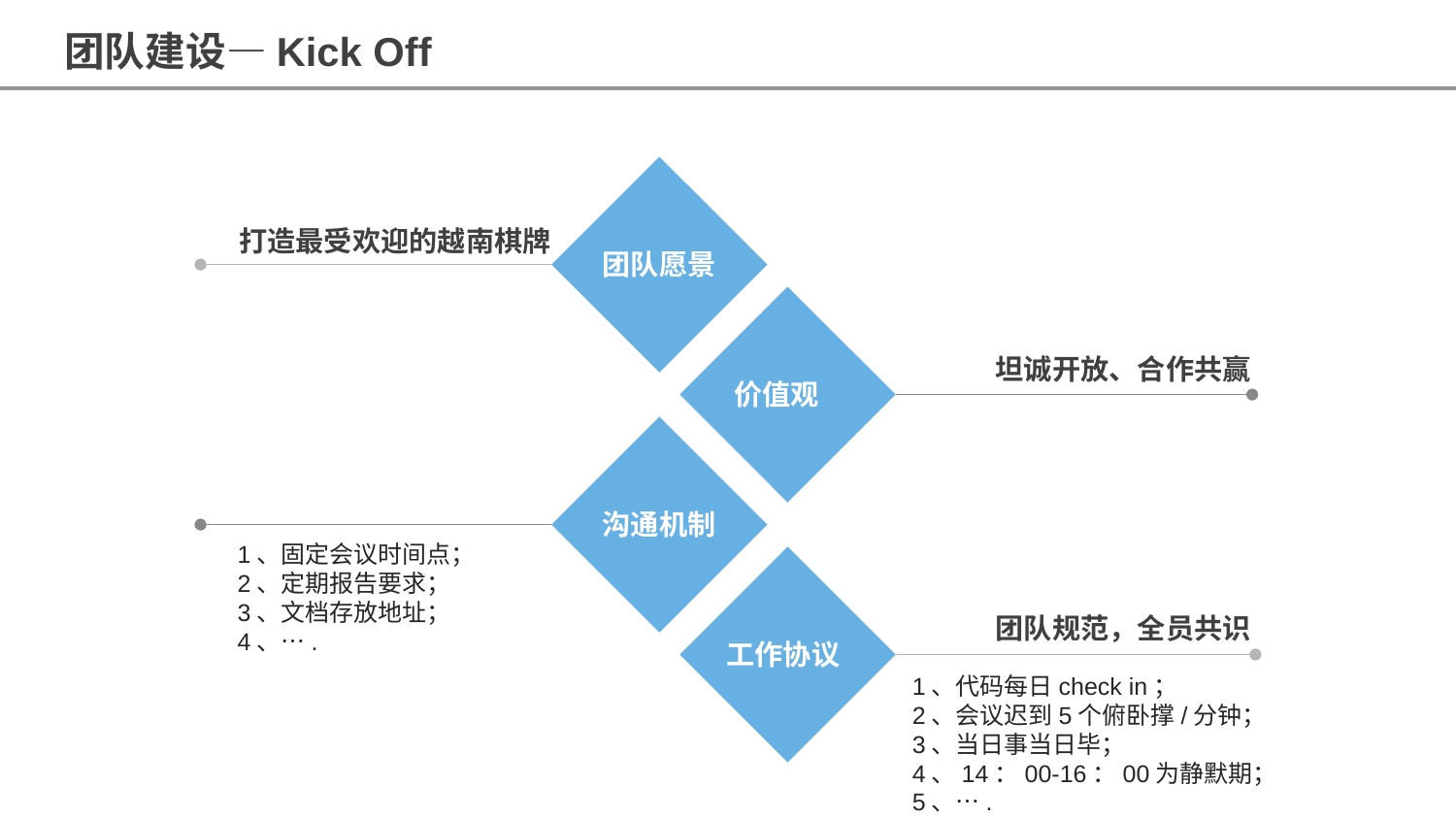

团队建设—Kick Off

团队愿景
打造最受欢迎的越南棋牌

价值观
坦诚开放、合作共赢

沟通机制
1、固定会议时间点；
2、定期报告要求；
3、文档存放地址；
4、….

工作协议
团队规范，全员共识
1、代码每日check in；
2、会议迟到5个俯卧撑/分钟；
3、当日事当日毕；
4、14：00-16：00为静默期；
5、….